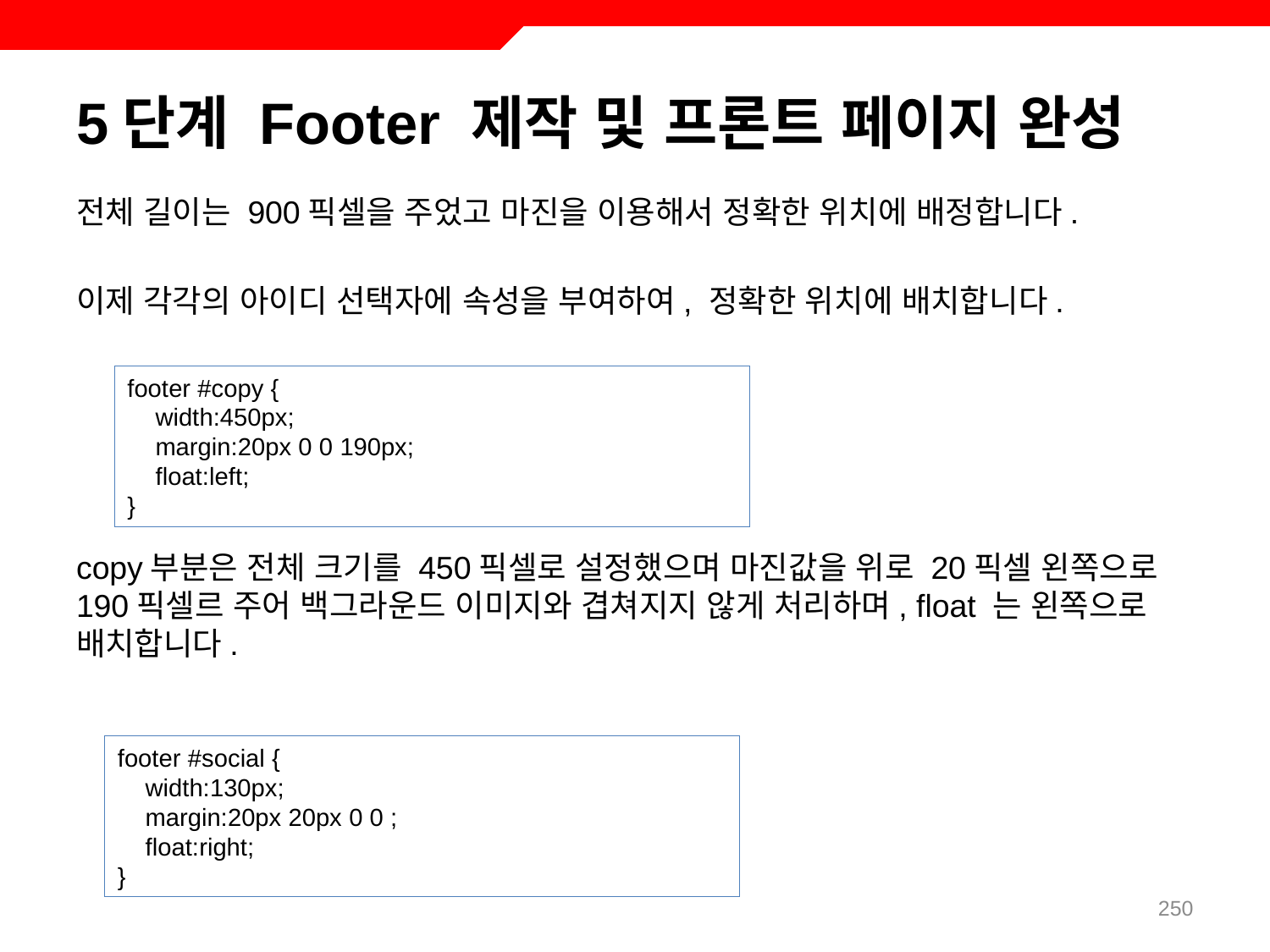

# 5단계 Footer 제작 및 프론트 페이지 완성
전체 길이는 900픽셀을 주었고 마진을 이용해서 정확한 위치에 배정합니다.

이제 각각의 아이디 선택자에 속성을 부여하여, 정확한 위치에 배치합니다.

copy부분은 전체 크기를 450픽셀로 설정했으며 마진값을 위로 20픽셀 왼쪽으로 190픽셀르 주어 백그라운드 이미지와 겹쳐지지 않게 처리하며, float 는 왼쪽으로 배치합니다.

footer #copy {
    width:450px;
    margin:20px 0 0 190px;
    float:left;
}
footer #social {
    width:130px;
    margin:20px 20px 0 0 ;
    float:right;
}
250